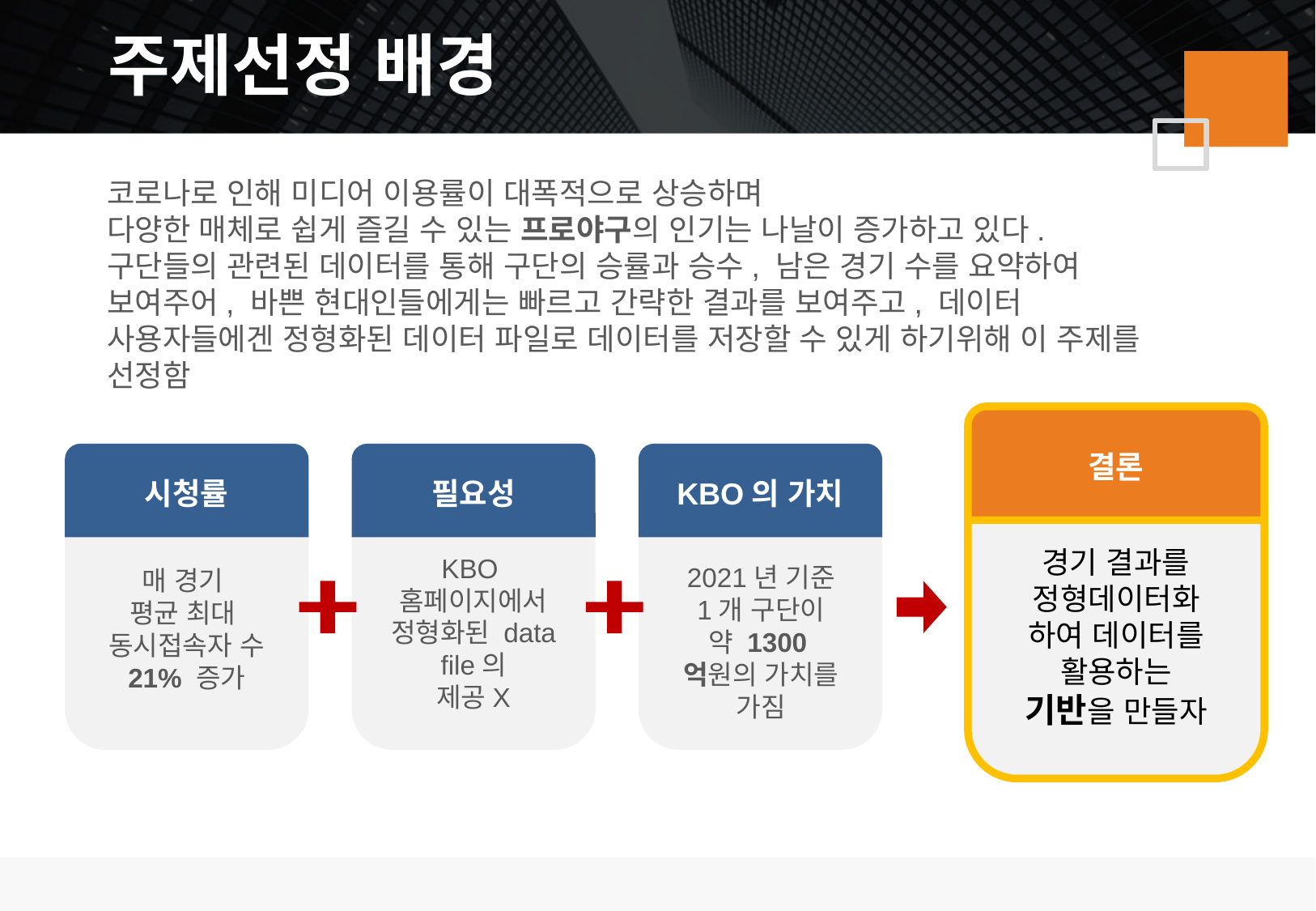

주제선정 배경
코로나로 인해 미디어 이용률이 대폭적으로 상승하며
다양한 매체로 쉽게 즐길 수 있는 프로야구의 인기는 나날이 증가하고 있다.
구단들의 관련된 데이터를 통해 구단의 승률과 승수, 남은 경기 수를 요약하여 보여주어, 바쁜 현대인들에게는 빠르고 간략한 결과를 보여주고, 데이터 사용자들에겐 정형화된 데이터 파일로 데이터를 저장할 수 있게 하기위해 이 주제를 선정함

결론

시청률

필요성

KBO의 가치
경기 결과를
정형데이터화
하여 데이터를 활용하는
기반을 만들자
KBO
홈페이지에서
정형화된 data file의
제공X
2021년 기준
1개 구단이
약 1300억원의 가치를
가짐
매 경기
평균 최대
동시접속자 수
21% 증가